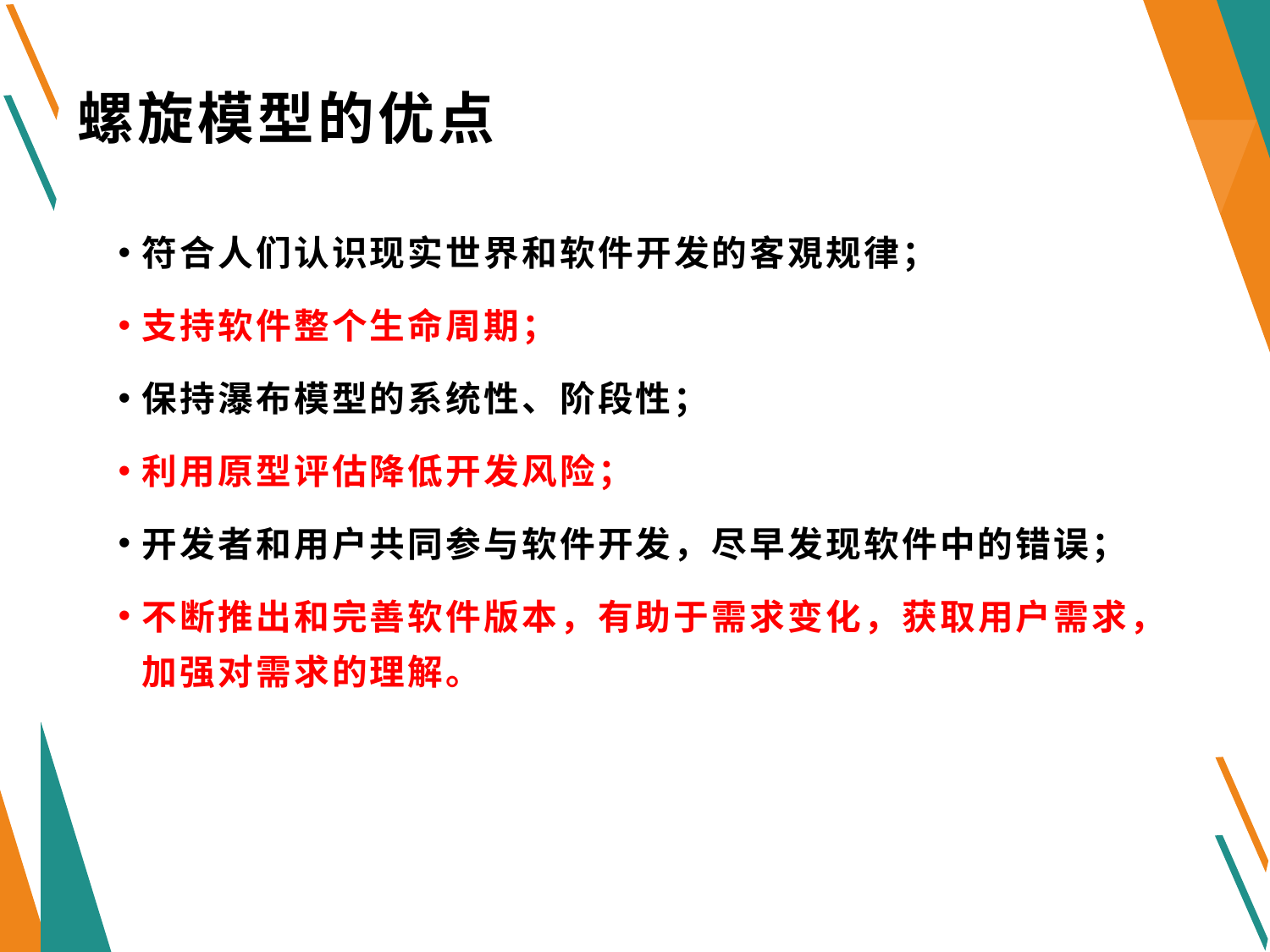

# 螺旋模型的优点
符合人们认识现实世界和软件开发的客覌规律；
支持软件整个生命周期；
保持瀑布模型的系统性、阶段性；
利用原型评估降低开发风险；
开发者和用户共同参与软件开发，尽早发现软件中的错误；
不断推出和完善软件版本，有助于需求变化，获取用户需求，加强对需求的理解。